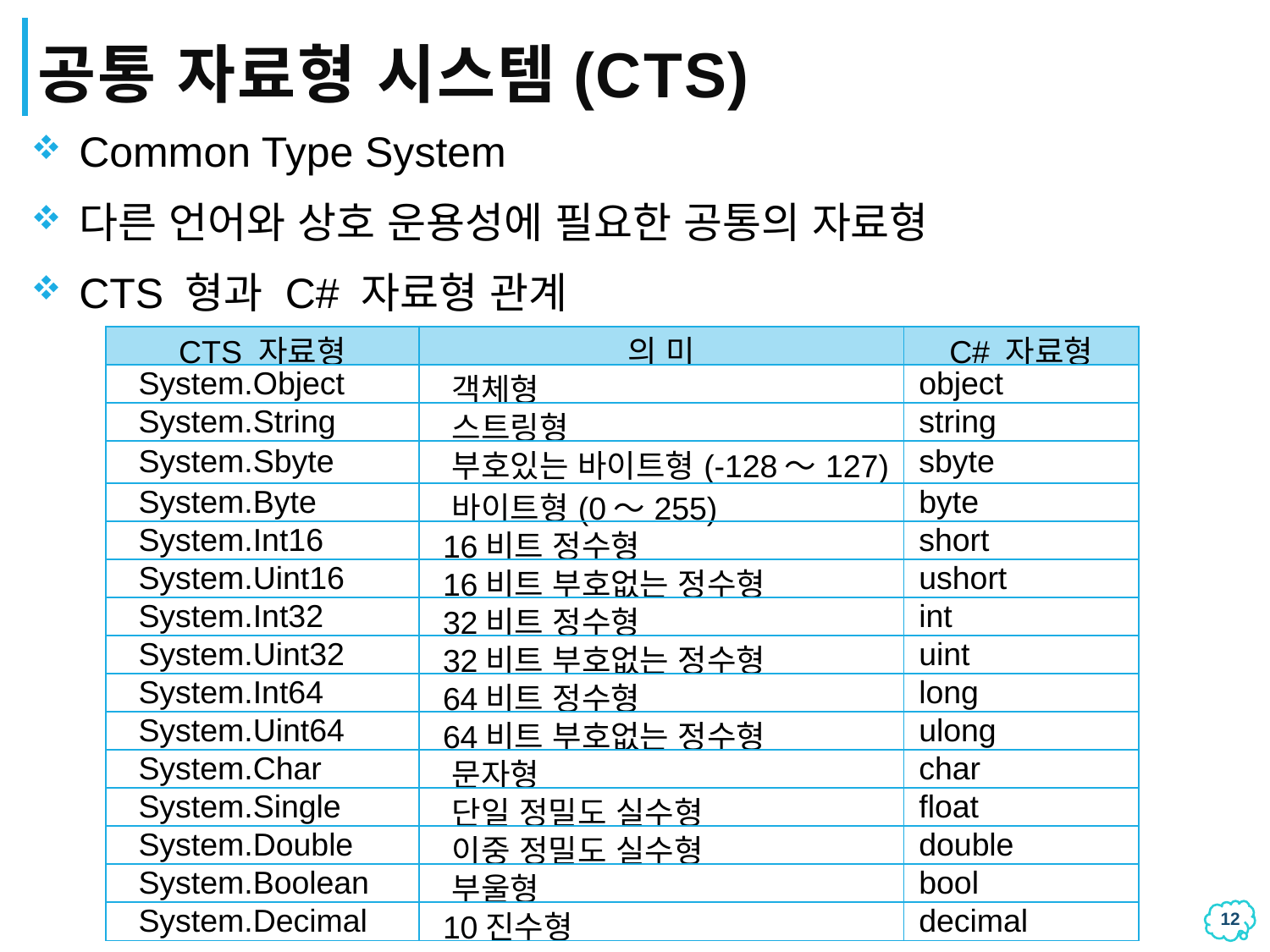

# 공통 자료형 시스템(CTS)
Common Type System
다른 언어와 상호 운용성에 필요한 공통의 자료형
CTS 형과 C# 자료형 관계
| CTS 자료형 | 의 미 | C# 자료형 |
| --- | --- | --- |
| System.Object | 객체형 | object |
| System.String | 스트링형 | string |
| System.Sbyte | 부호있는 바이트형(-128～127) | sbyte |
| System.Byte | 바이트형(0～255) | byte |
| System.Int16 | 16비트 정수형 | short |
| System.Uint16 | 16비트 부호없는 정수형 | ushort |
| System.Int32 | 32비트 정수형 | int |
| System.Uint32 | 32비트 부호없는 정수형 | uint |
| System.Int64 | 64비트 정수형 | long |
| System.Uint64 | 64비트 부호없는 정수형 | ulong |
| System.Char | 문자형 | char |
| System.Single | 단일 정밀도 실수형 | float |
| System.Double | 이중 정밀도 실수형 | double |
| System.Boolean | 부울형 | bool |
| System.Decimal | 10진수형 | decimal |

12